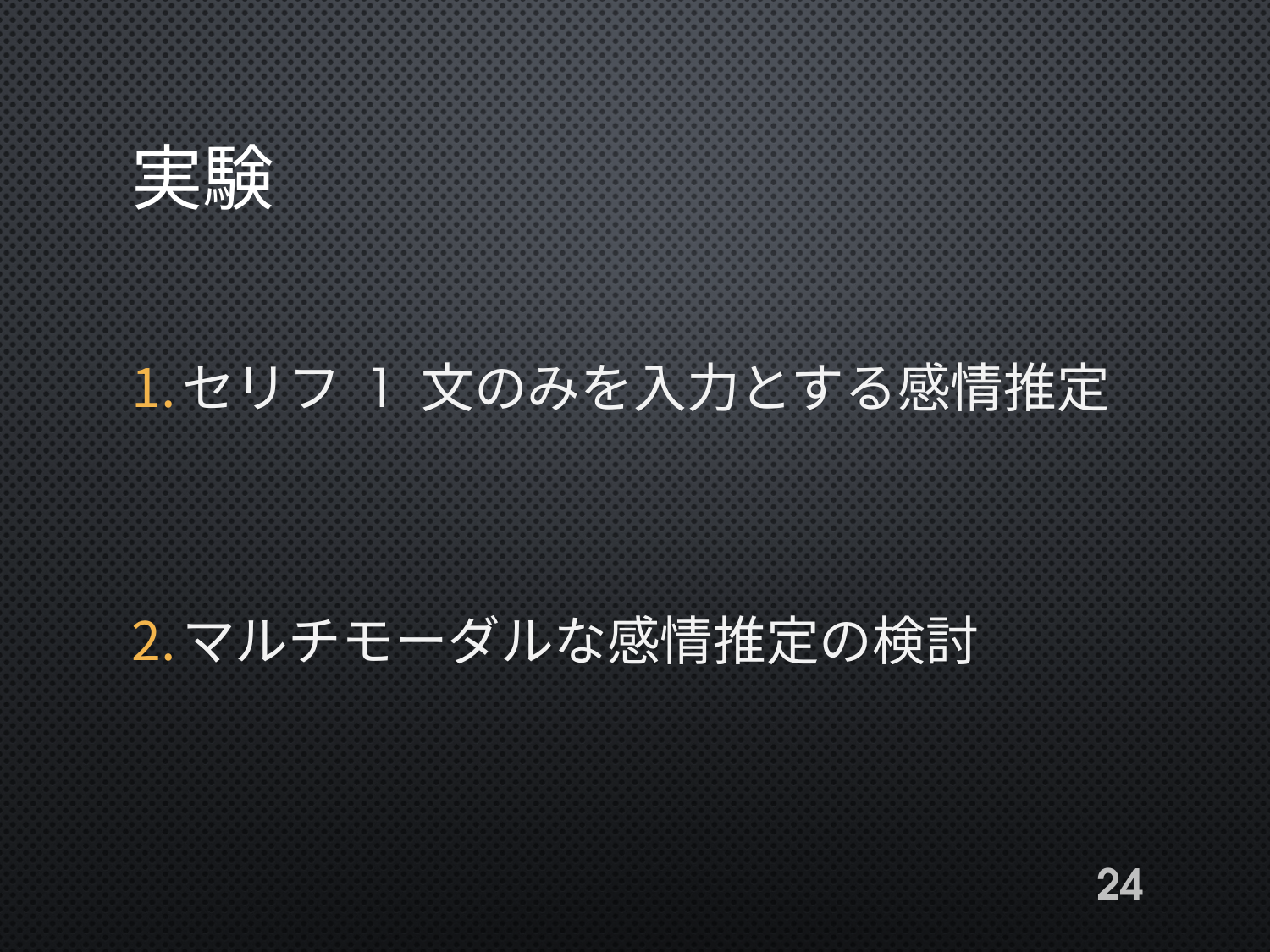

# 実験
セリフ 1 文のみを入力とする感情推定

マルチモーダルな感情推定の検討

24